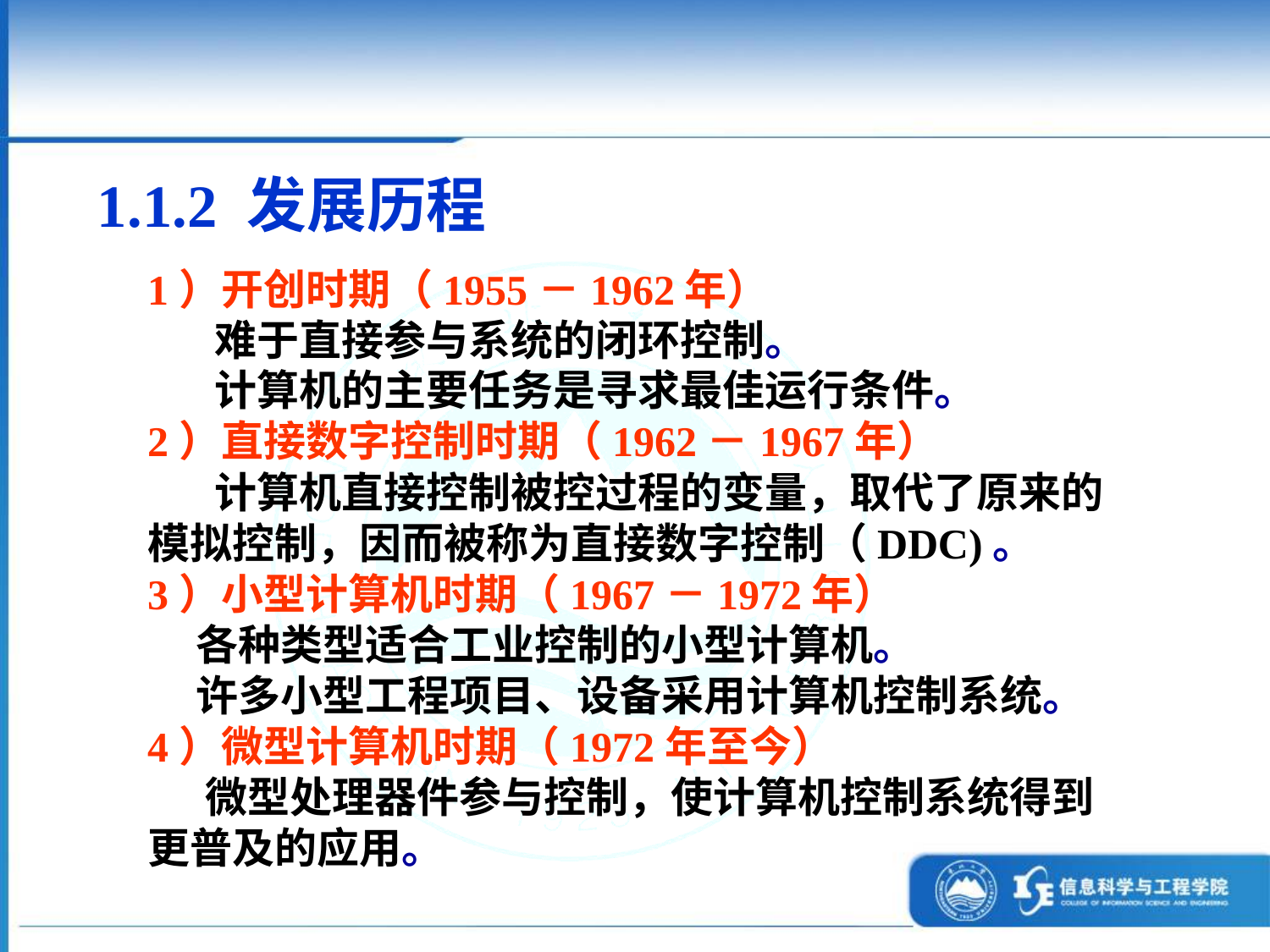

1.1.2 发展历程
1）开创时期（1955－1962年）
      难于直接参与系统的闭环控制。
      计算机的主要任务是寻求最佳运行条件。
2）直接数字控制时期（1962－1967年）
      计算机直接控制被控过程的变量，取代了原来的模拟控制，因而被称为直接数字控制（DDC)。
3）小型计算机时期（1967－1972年）
    各种类型适合工业控制的小型计算机。
    许多小型工程项目、设备采用计算机控制系统。
4）微型计算机时期（1972年至今）
     微型处理器件参与控制，使计算机控制系统得到更普及的应用。